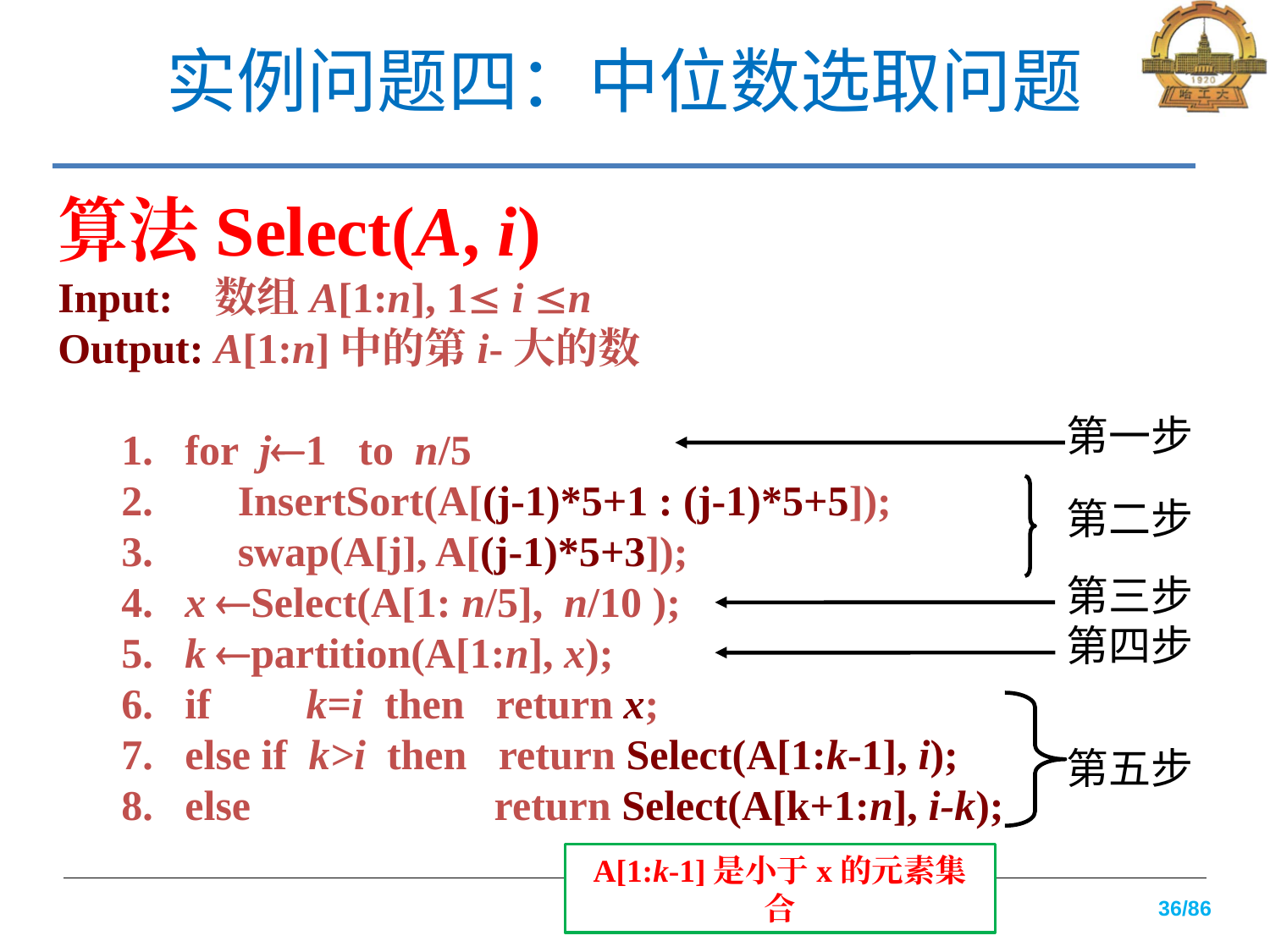

# 实例问题四：中位数选取问题
算法Select(A, i)
Input:   数组A[1:n], 1≤ i ≤n
Output: A[1:n]中的第i-大的数

      1.   for  j←1   to  n/5
      2.        InsertSort(A[(j-1)*5+1 : (j-1)*5+5]);
      3.        swap(A[j], A[(j-1)*5+3]);
      4.   x ←Select(A[1: n/5],  n/10 );
      5.   k ←partition(A[1:n], x);
      6.   if         k=i  then   return x;
      7.   else if  k>i  then   return Select(A[1:k-1], i);
      8.   else                       return Select(A[k+1:n], i-k);

第一步

第二步
第三步

第四步

第五步
A[1:k-1]是小于x的元素集合